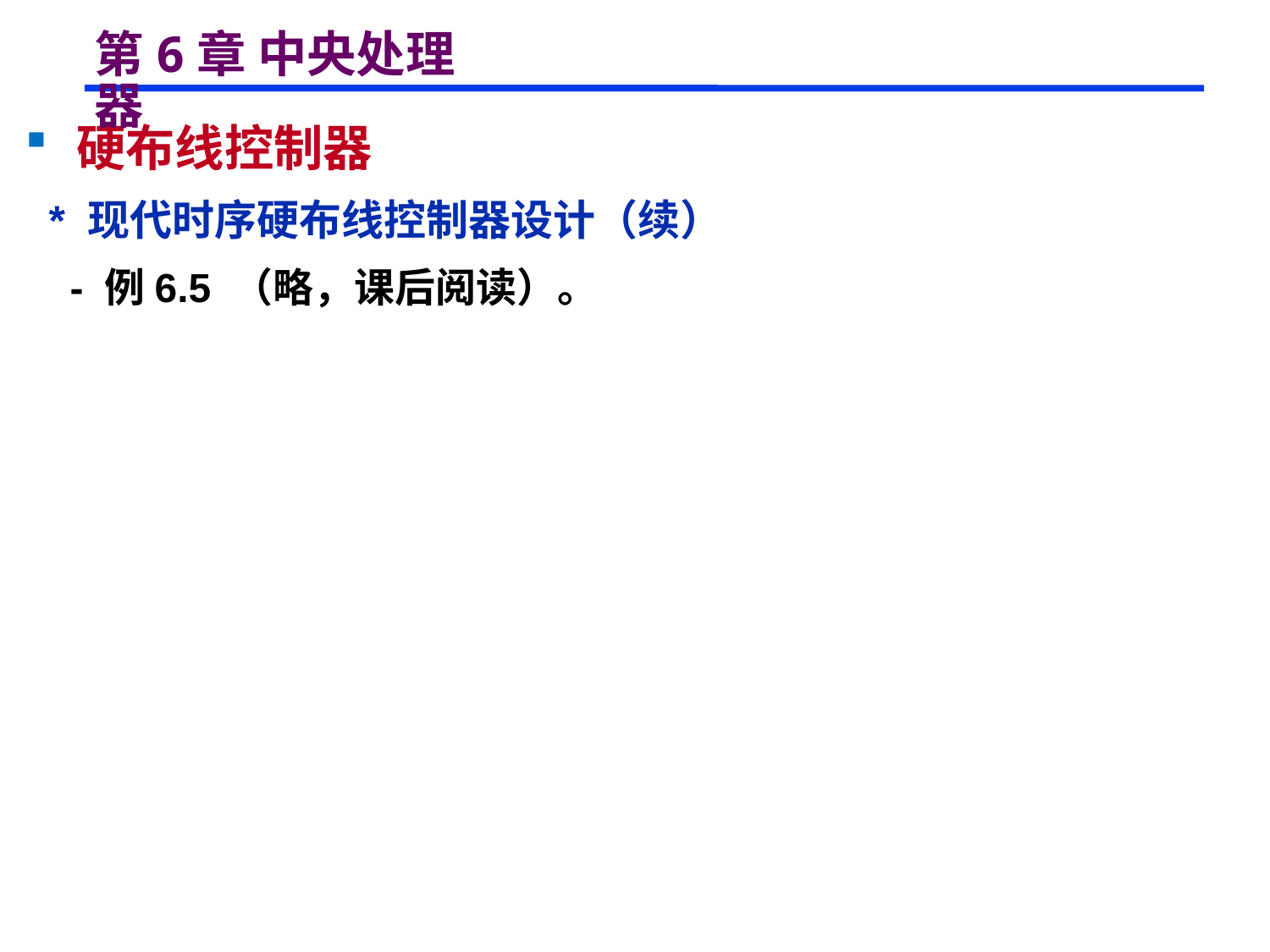

# 第6章 中央处理器
 硬布线控制器
  * 现代时序硬布线控制器设计（续）
    - 例6.5 （略，课后阅读）。